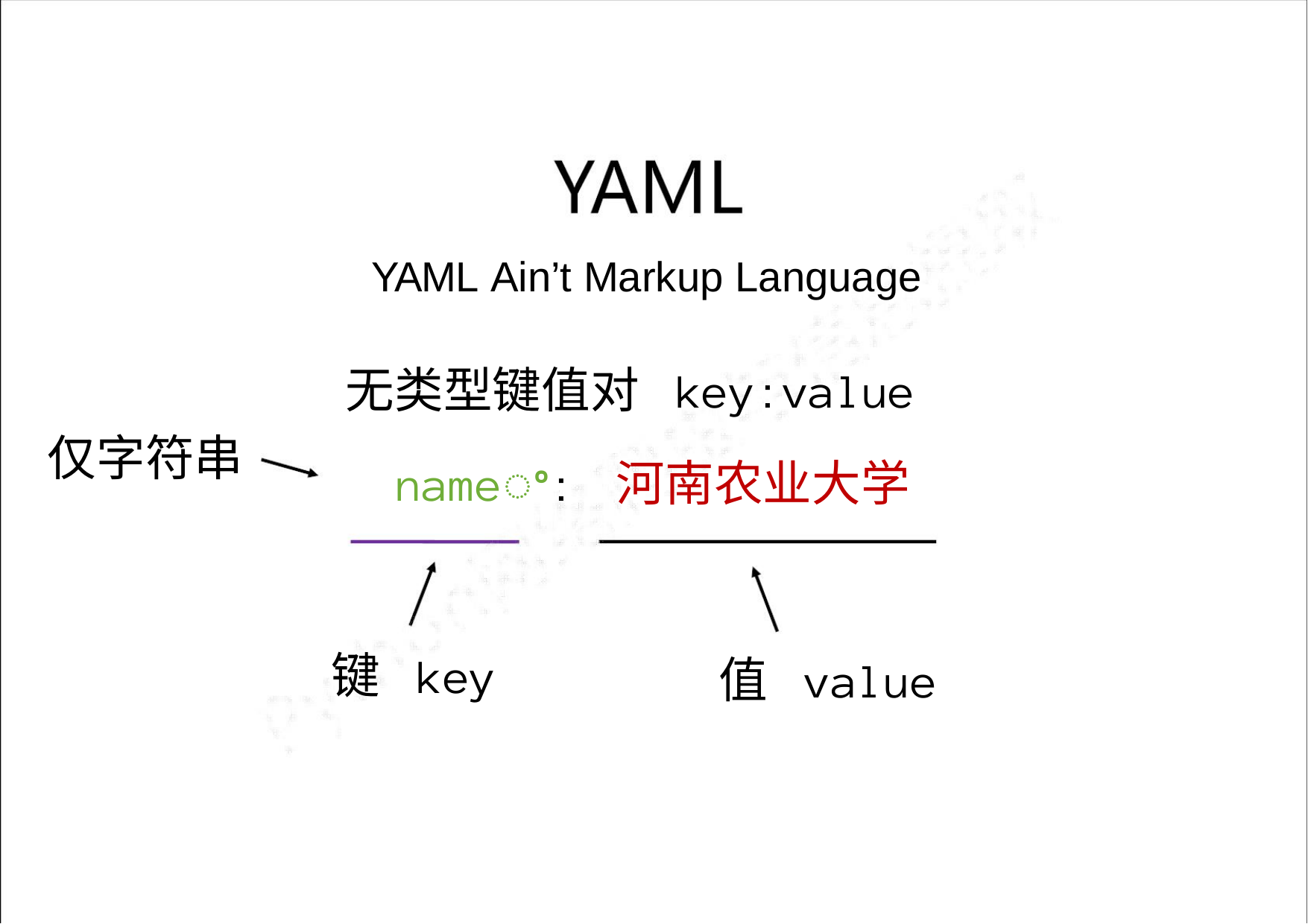

YAML Ain’t Markup Language
无类型键值对 key:value
nameꢀ: 河南农业大学
仅字符串
键 key
值 value